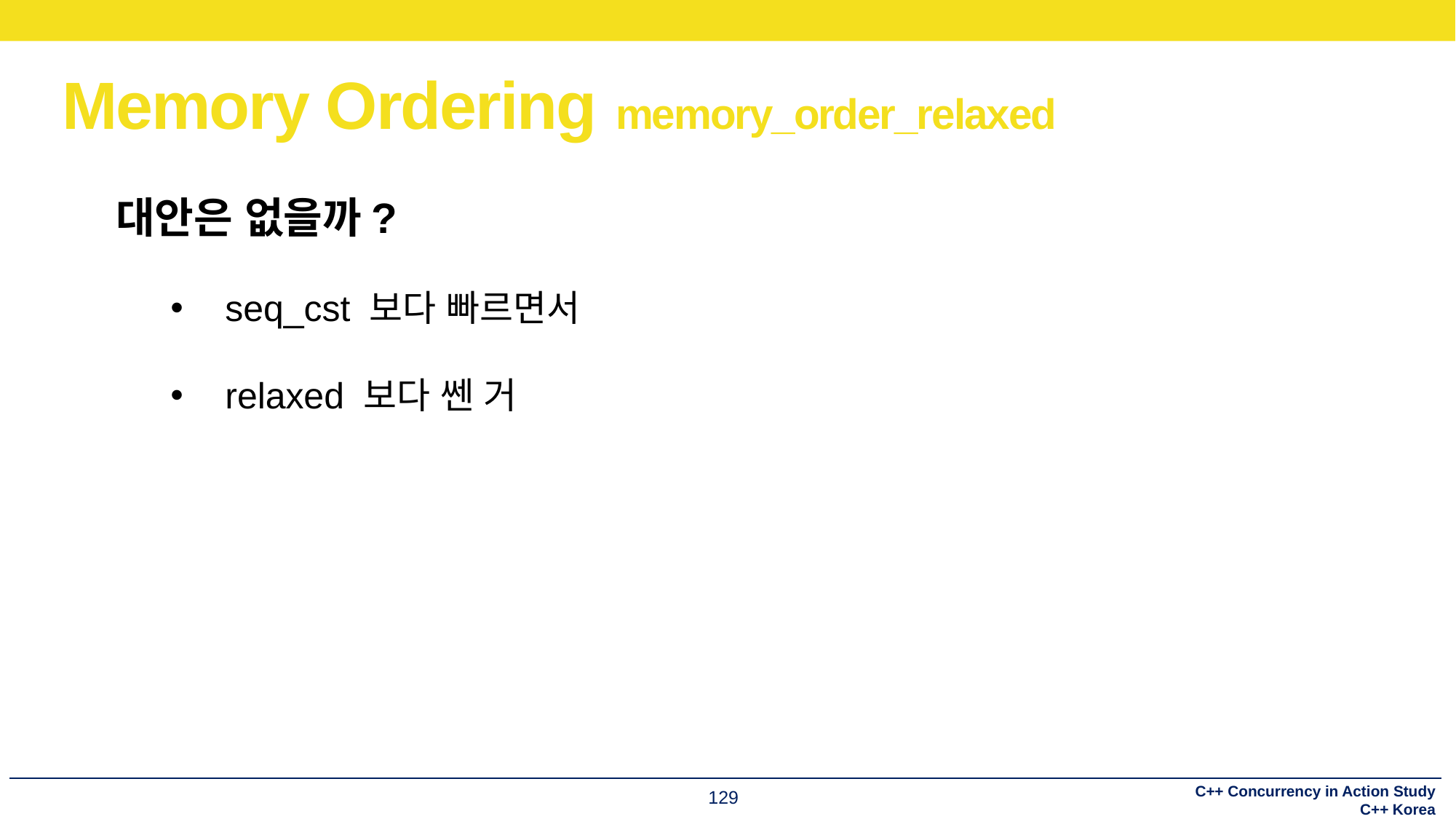

# Memory Ordering memory_order_relaxed
대안은 없을까?

seq_cst 보다 빠르면서

relaxed 보다 쎈 거

129